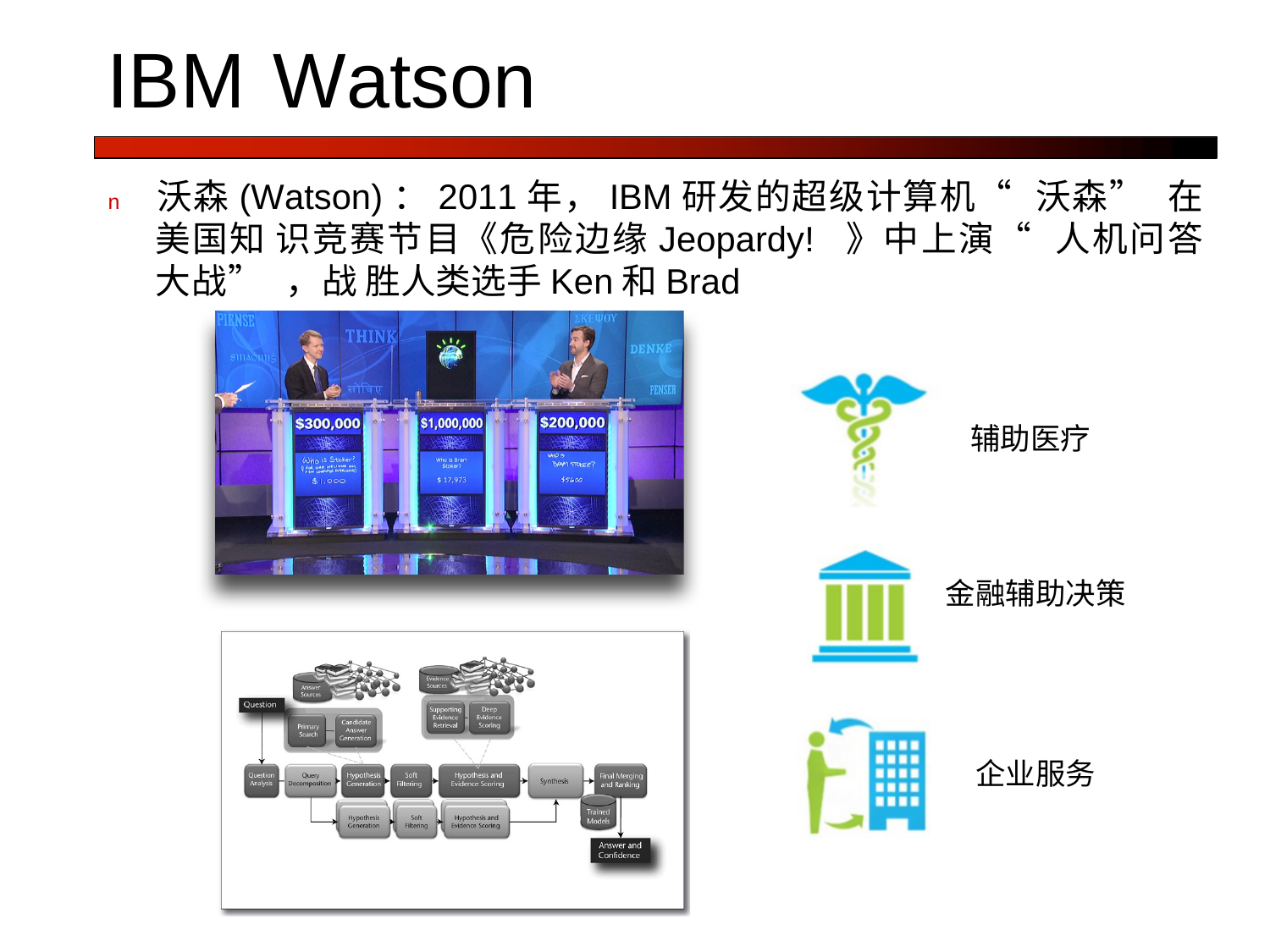

IBM Watson

n	沃森(Watson)：2011年，IBM研发的超级计算机“沃森”在美国知 识竞赛节目《危险边缘Jeopardy!  》中上演“人机问答大战”，战 胜人类选手Ken和Brad

辅助医疗

金融辅助决策

企业服务